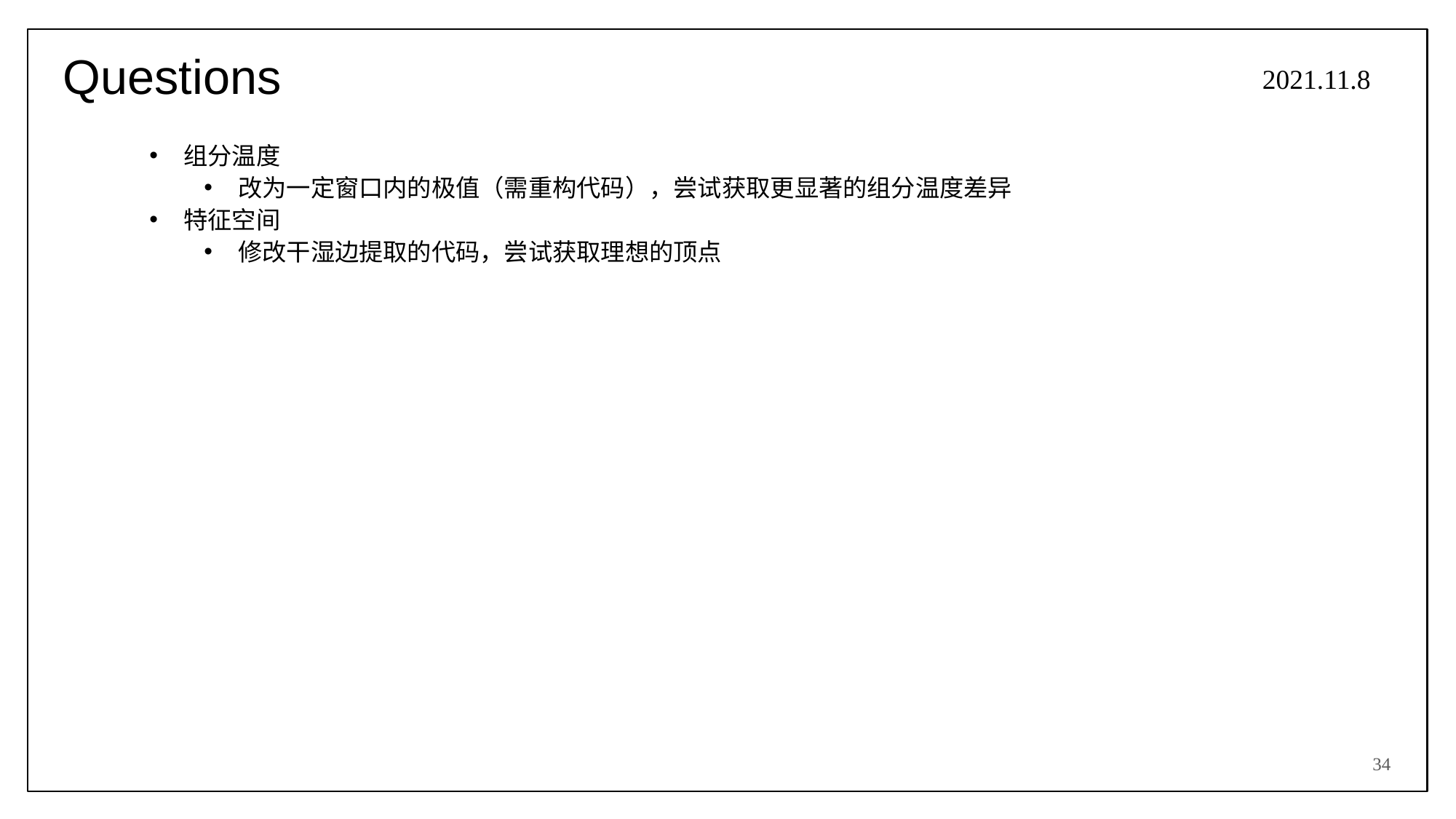

# Questions
2021.11.8
组分温度
改为一定窗口内的极值（需重构代码），尝试获取更显著的组分温度差异
特征空间
修改干湿边提取的代码，尝试获取理想的顶点

34